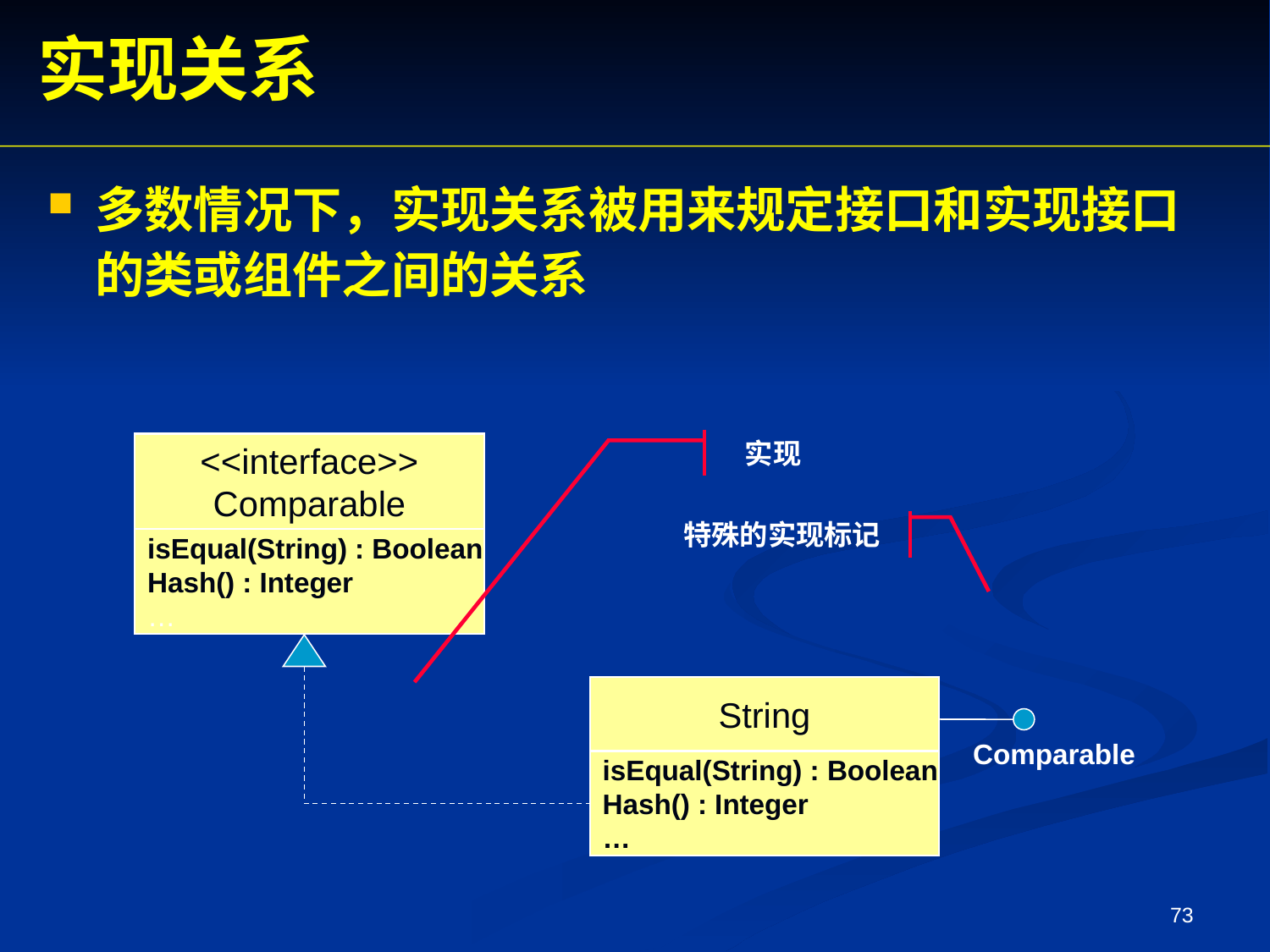

实现关系

多数情况下，实现关系被用来规定接口和实现接口的类或组件之间的关系
实现
<<interface>>
Comparable
特殊的实现标记
isEqual(String) : Boolean
Hash() : Integer
…

String

Comparable
isEqual(String) : Boolean
Hash() : Integer
…
73